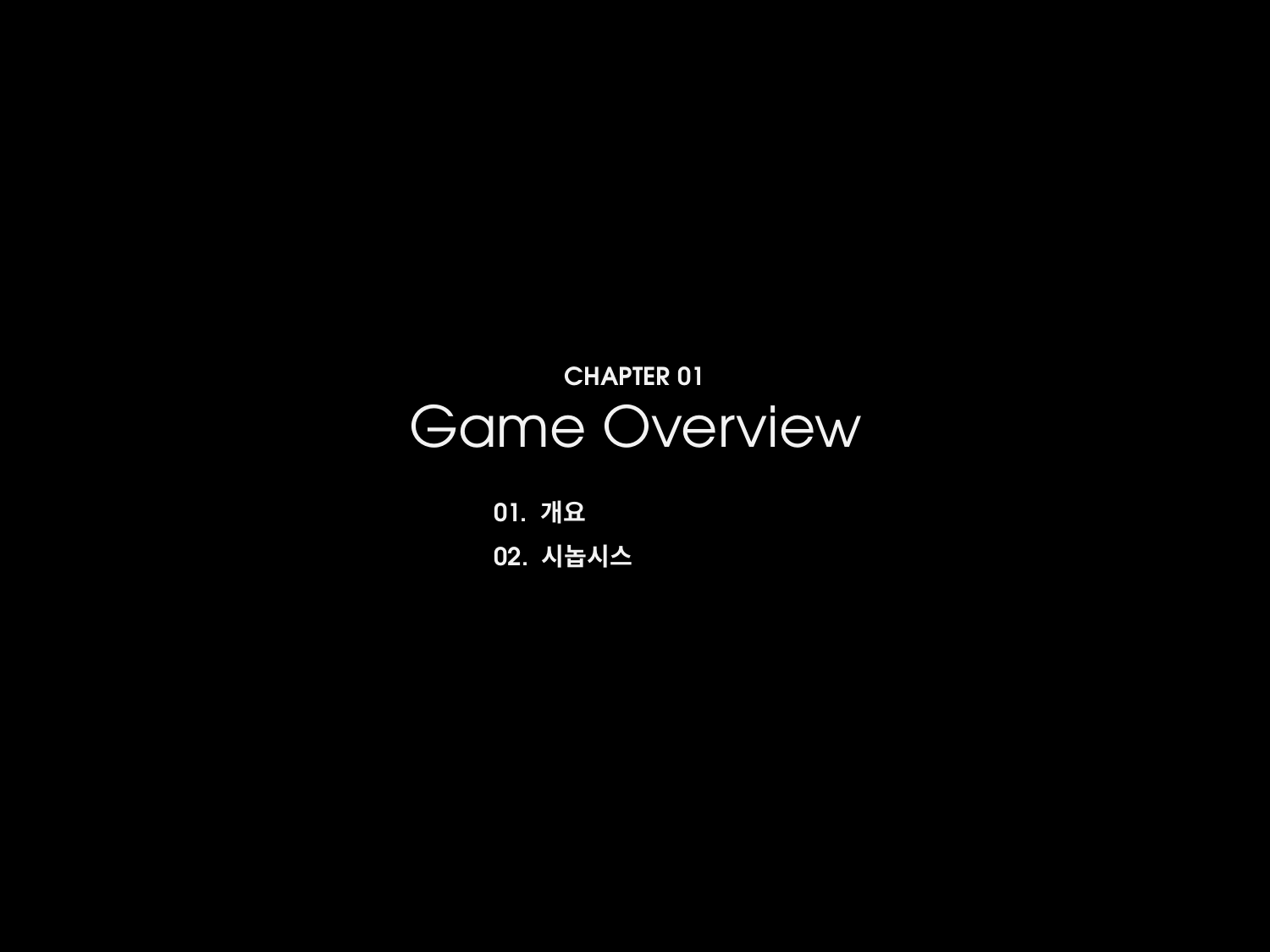

CHAPTER 01
Game Overview
01. 개요
02. 시놉시스